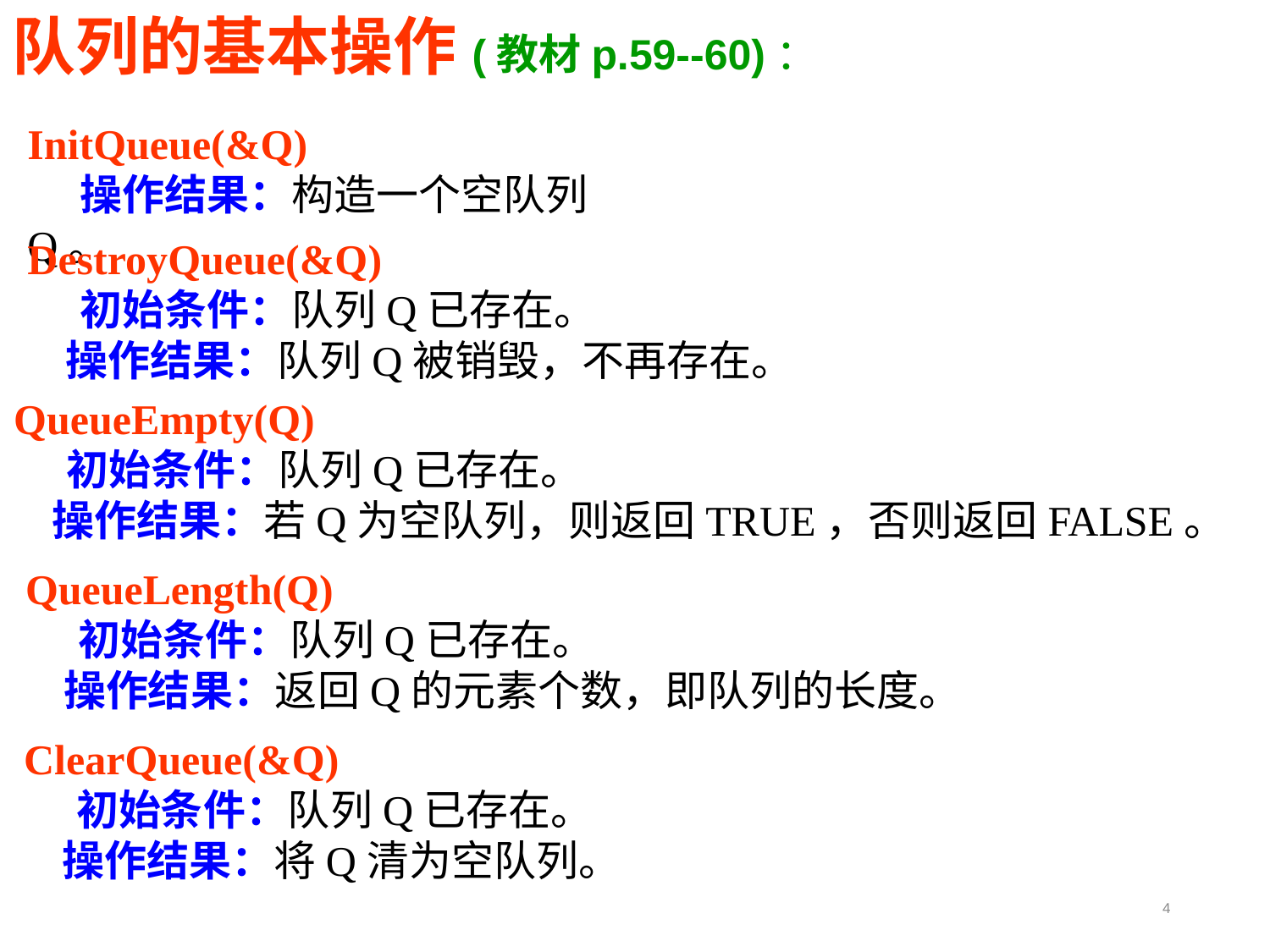

队列的基本操作(教材p.59--60)：

InitQueue(&Q)
    操作结果：构造一个空队列Q。
DestroyQueue(&Q)
    初始条件：队列Q已存在。
    操作结果：队列Q被销毁，不再存在。
QueueEmpty(Q)
    初始条件：队列Q已存在。
    操作结果：若Q为空队列，则返回TRUE，否则返回FALSE。
QueueLength(Q)
    初始条件：队列Q已存在。
    操作结果：返回Q的元素个数，即队列的长度。
ClearQueue(&Q)
    初始条件：队列Q已存在。
    操作结果：将Q清为空队列。
4